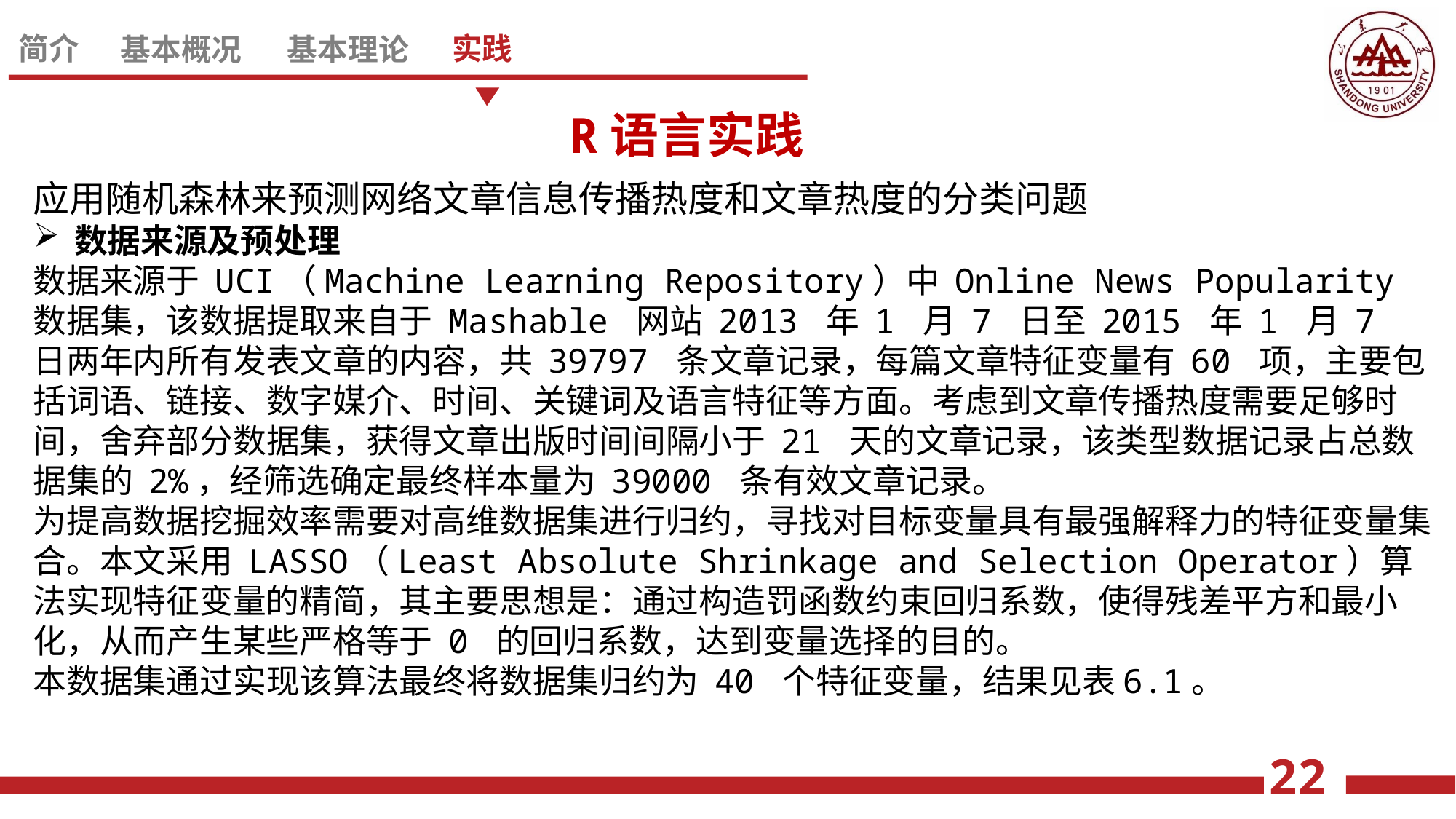

R语言实践
应用随机森林来预测网络文章信息传播热度和文章热度的分类问题
数据来源及预处理
数据来源于 UCI（Machine Learning Repository）中 Online News Popularity 数据集，该数据提取来自于 Mashable 网站 2013 年 1 月 7 日至 2015 年 1 月 7 日两年内所有发表文章的内容，共 39797 条文章记录，每篇文章特征变量有 60 项，主要包括词语、链接、数字媒介、时间、关键词及语言特征等方面。考虑到文章传播热度需要足够时间，舍弃部分数据集，获得文章出版时间间隔小于 21 天的文章记录，该类型数据记录占总数据集的 2%，经筛选确定最终样本量为 39000 条有效文章记录。
为提高数据挖掘效率需要对高维数据集进行归约，寻找对目标变量具有最强解释力的特征变量集合。本文采用 LASSO（Least Absolute Shrinkage and Selection Operator）算法实现特征变量的精简，其主要思想是：通过构造罚函数约束回归系数，使得残差平方和最小化，从而产生某些严格等于 0 的回归系数，达到变量选择的目的。
本数据集通过实现该算法最终将数据集归约为 40 个特征变量，结果见表6.1。